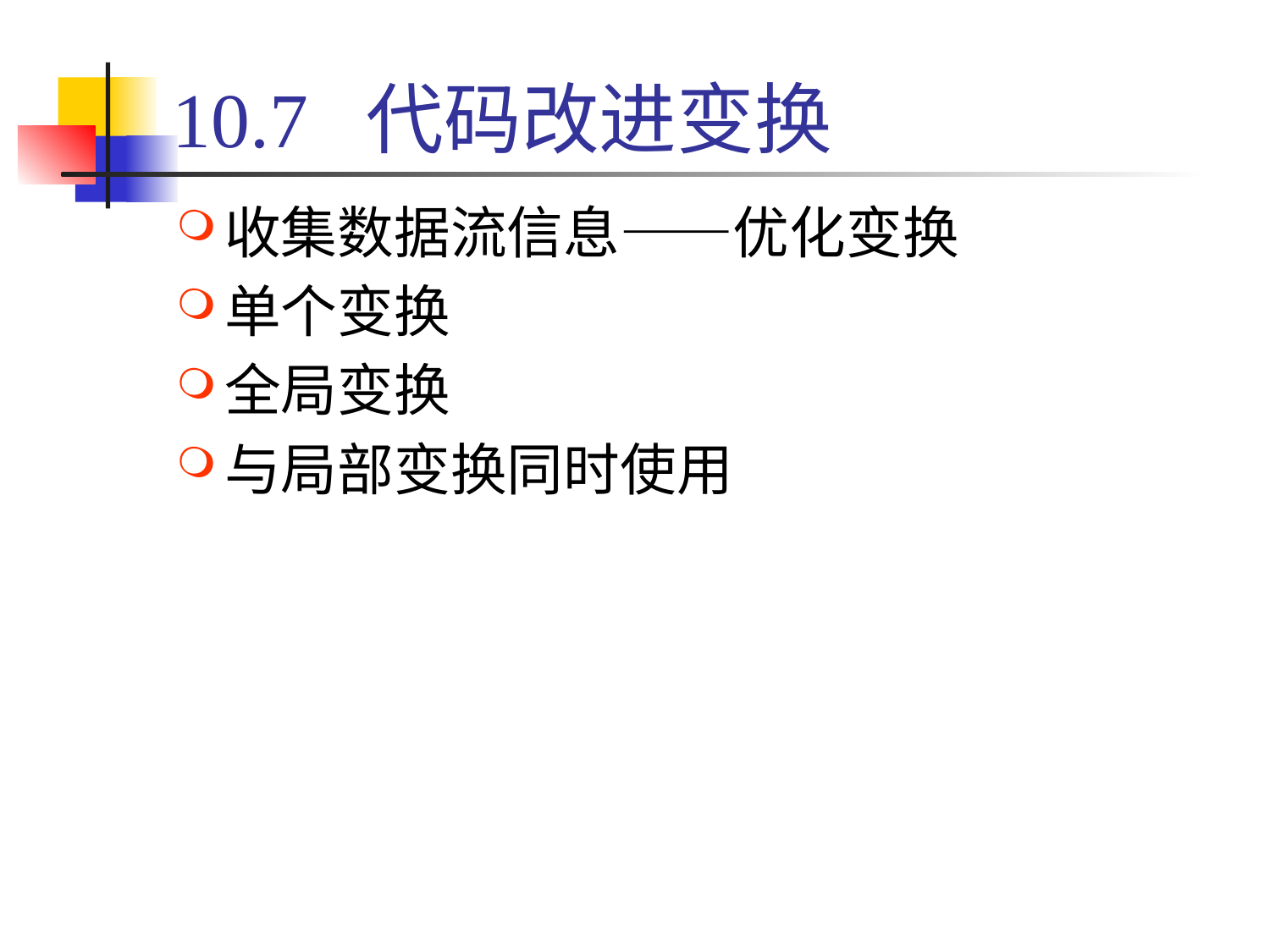

# 10.7  代码改进变换
收集数据流信息——优化变换
单个变换
全局变换
与局部变换同时使用